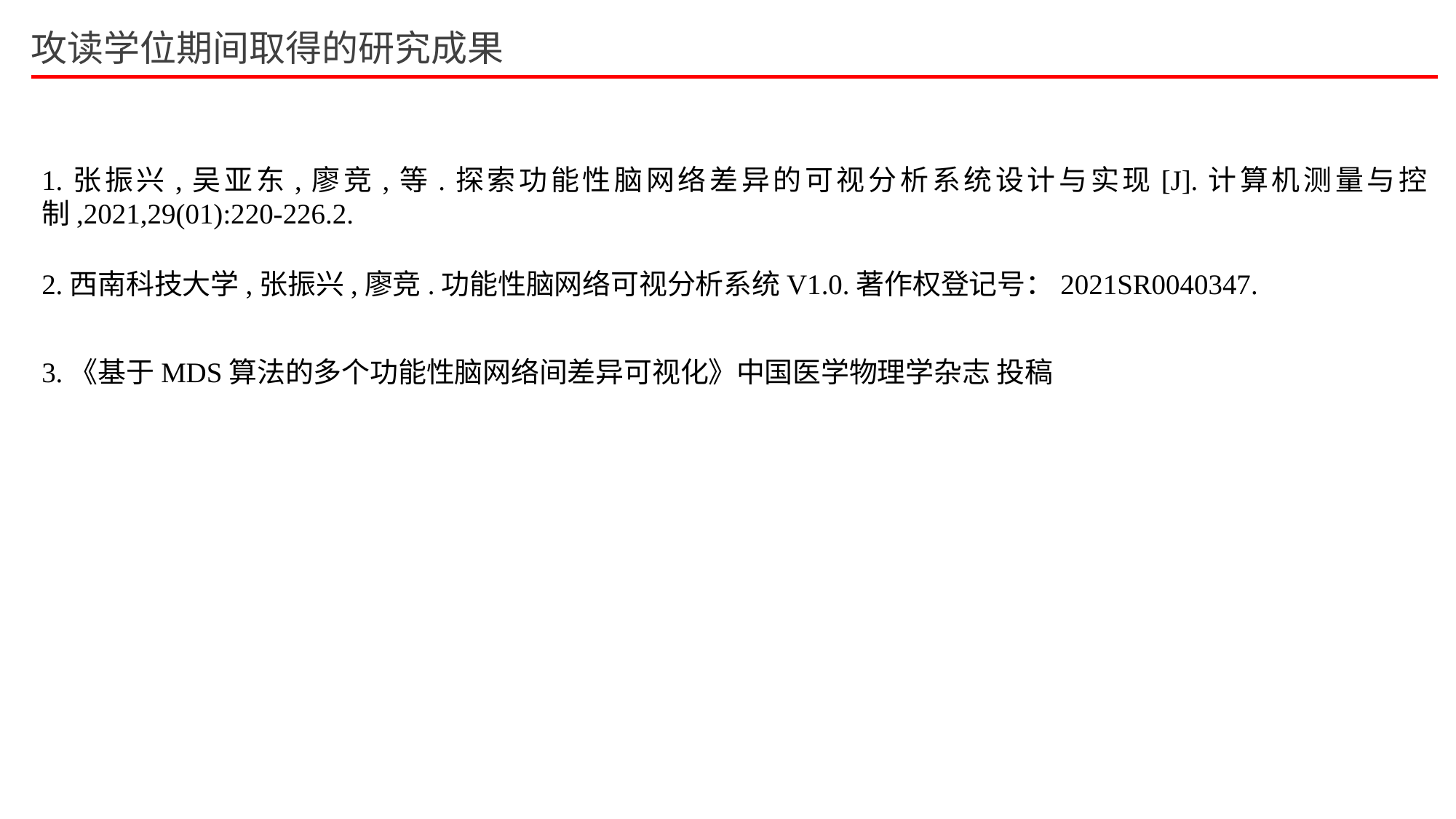

攻读学位期间取得的研究成果
1.张振兴,吴亚东,廖竞,等.探索功能性脑网络差异的可视分析系统设计与实现[J].计算机测量与控制,2021,29(01):220-226.2.

2.西南科技大学,张振兴,廖竞.功能性脑网络可视分析系统V1.0.著作权登记号：2021SR0040347.

3.《基于MDS算法的多个功能性脑网络间差异可视化》中国医学物理学杂志 投稿